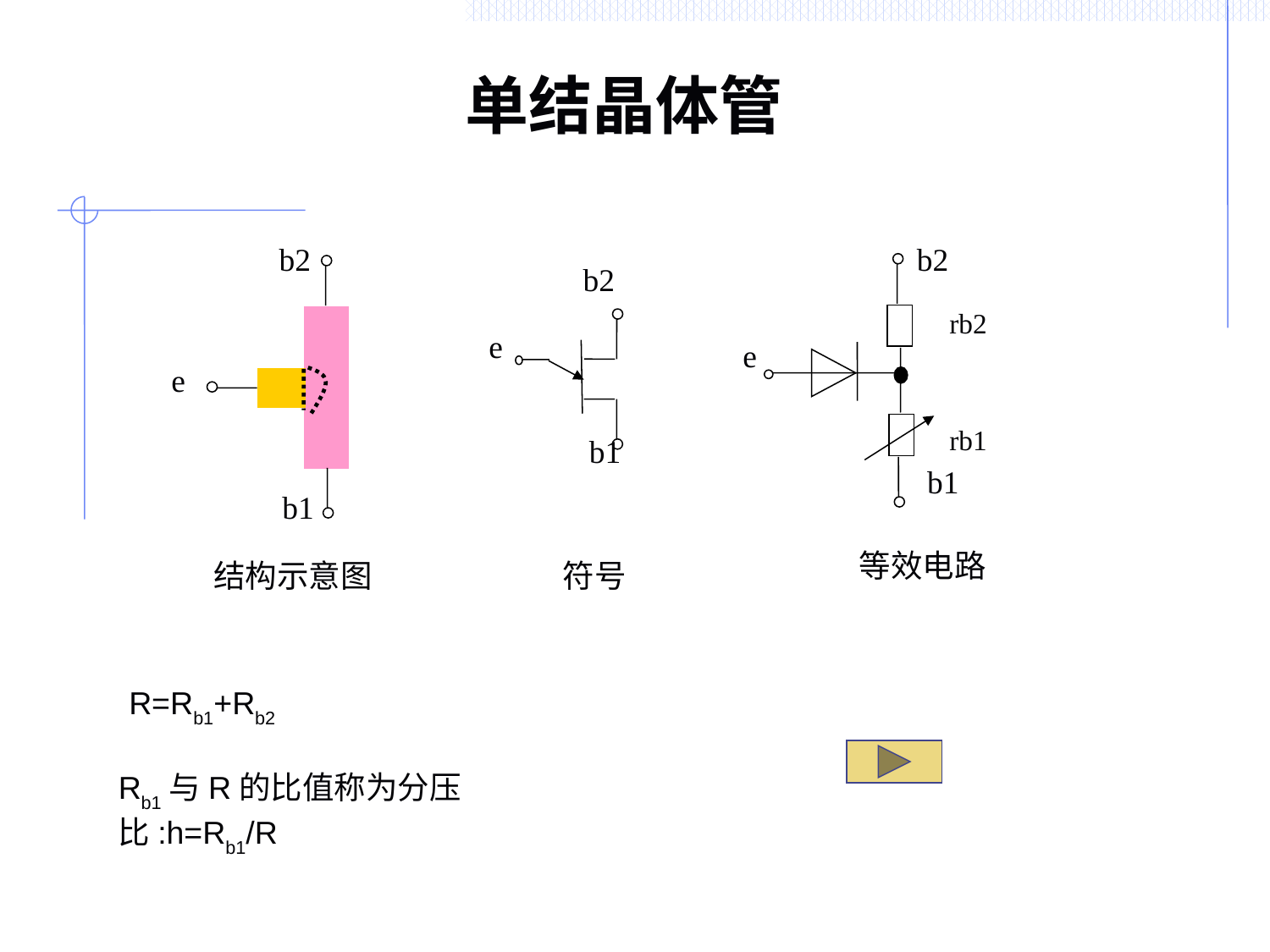

# 单结晶体管
b2

e

b1

结构示意图
b2

e

b1
等效电路
rb2
rb1
b2

e

b1

符号
R=Rb1+Rb2
Rb1与R的比值称为分压比:h=Rb1/R